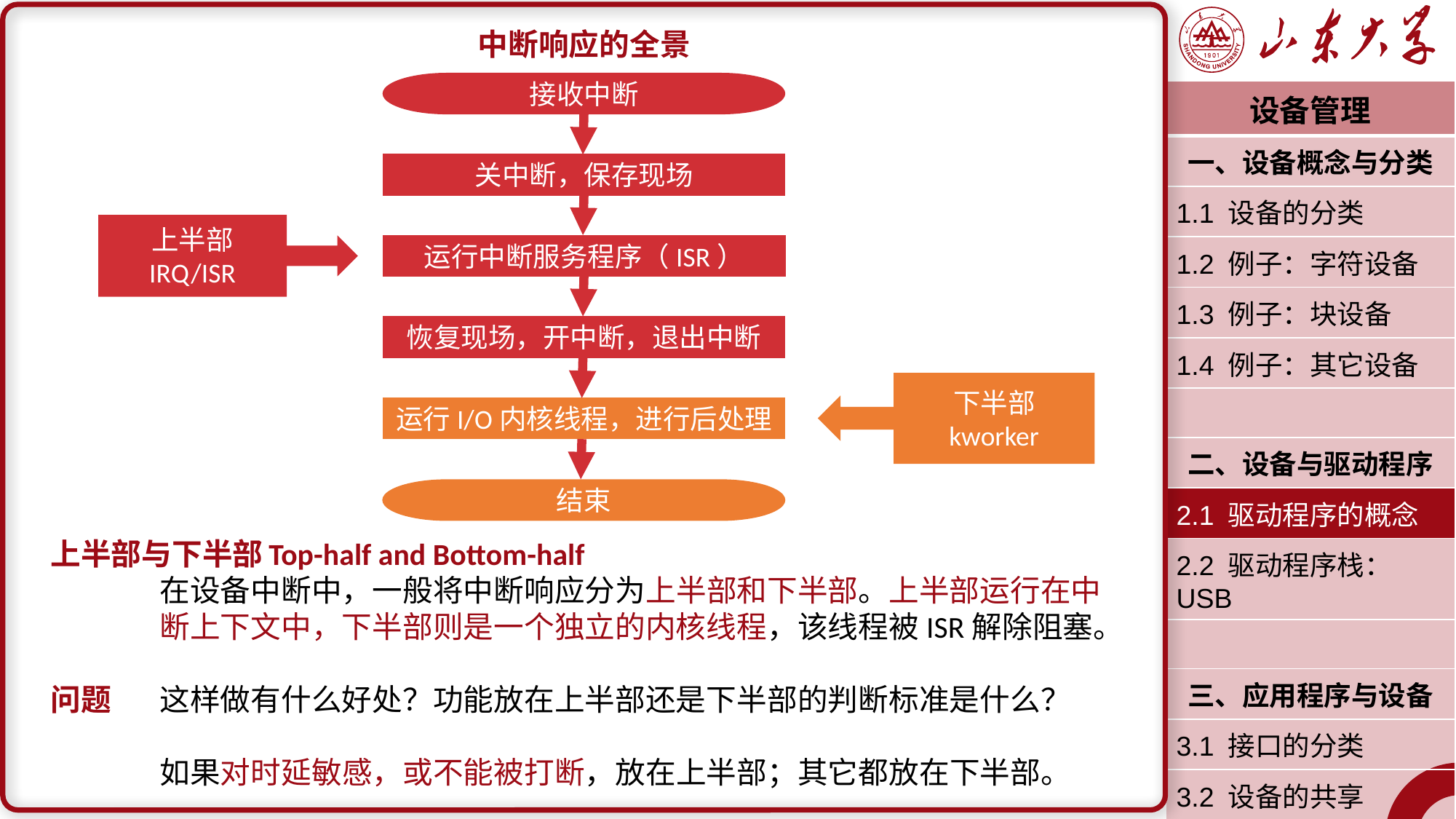

中断响应的全景

上半部与下半部	Top-half and Bottom-half
	在设备中断中，一般将中断响应分为上半部和下半部。上半部运行在中	断上下文中，下半部则是一个独立的内核线程，该线程被ISR解除阻塞。

问题	这样做有什么好处？功能放在上半部还是下半部的判断标准是什么？

	如果对时延敏感，或不能被打断，放在上半部；其它都放在下半部。
接收中断
关中断，保存现场
上半部
IRQ/ISR
运行中断服务程序（ISR）
恢复现场，开中断，退出中断
下半部
kworker
运行I/O内核线程，进行后处理
结束
| 设备管理 |
| --- |
| 一、设备概念与分类 |
| 1.1 设备的分类 |
| 1.2 例子：字符设备 |
| 1.3 例子：块设备 |
| 1.4 例子：其它设备 |
|  |
| 二、设备与驱动程序 |
| 2.1 驱动程序的概念 |
| 2.2 驱动程序栈：USB |
|  |
| 三、应用程序与设备 |
| 3.1 接口的分类 |
| 3.2 设备的共享 |
| 潘润宇 2023.04 |